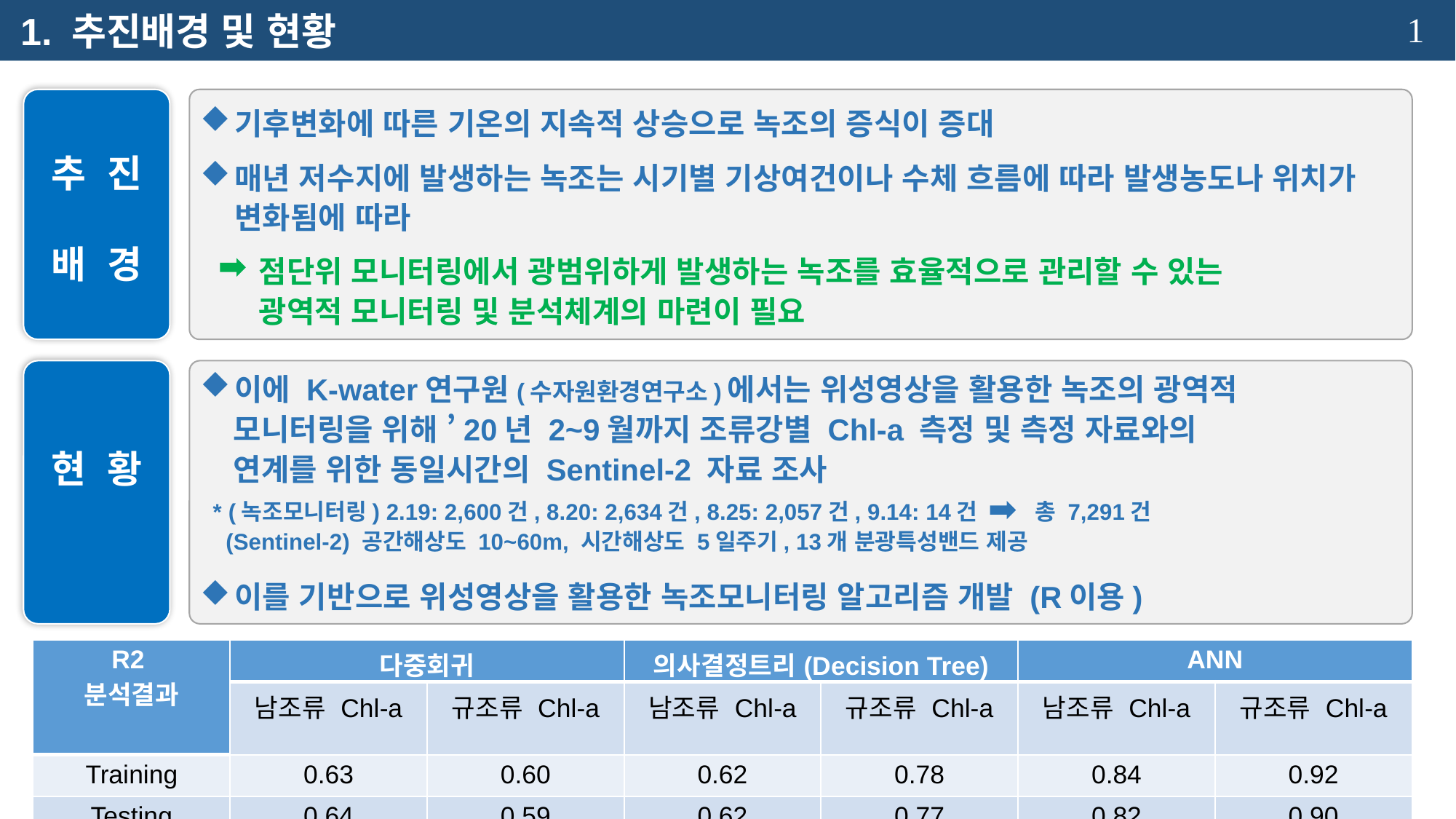

1. 추진배경 및 현황
1

기후변화에 따른 기온의 지속적 상승으로 녹조의 증식이 증대

매년 저수지에 발생하는 녹조는 시기별 기상여건이나 수체 흐름에 따라 발생농도나 위치가 변화됨에 따라

      점단위 모니터링에서 광범위하게 발생하는 녹조를 효율적으로 관리할 수 있는
      광역적 모니터링 및 분석체계의 마련이 필요
추  진

배  경

이에 K-water연구원(수자원환경연구소)에서는 위성영상을 활용한 녹조의 광역적
   모니터링을 위해 ’20년 2~9월까지 조류강별 Chl-a 측정 및 측정 자료와의
   연계를 위한 동일시간의 Sentinel-2 자료 조사

  * (녹조모니터링) 2.19: 2,600건, 8.20: 2,634건, 8.25: 2,057건, 9.14: 14건         총 7,291건
    (Sentinel-2) 공간해상도 10~60m, 시간해상도 5일주기, 13개 분광특성밴드 제공

이를 기반으로 위성영상을 활용한 녹조모니터링 알고리즘 개발 (R이용)
현  황

| R2 분석결과 | 다중회귀 |  | 의사결정트리(Decision Tree) |  | ANN |  |
| --- | --- | --- | --- | --- | --- | --- |
|  | 남조류 Chl-a | 규조류 Chl-a | 남조류 Chl-a | 규조류 Chl-a | 남조류 Chl-a | 규조류 Chl-a |
| Training | 0.63 | 0.60 | 0.62 | 0.78 | 0.84 | 0.92 |
| Testing | 0.64 | 0.59 | 0.62 | 0.77 | 0.82 | 0.90 |